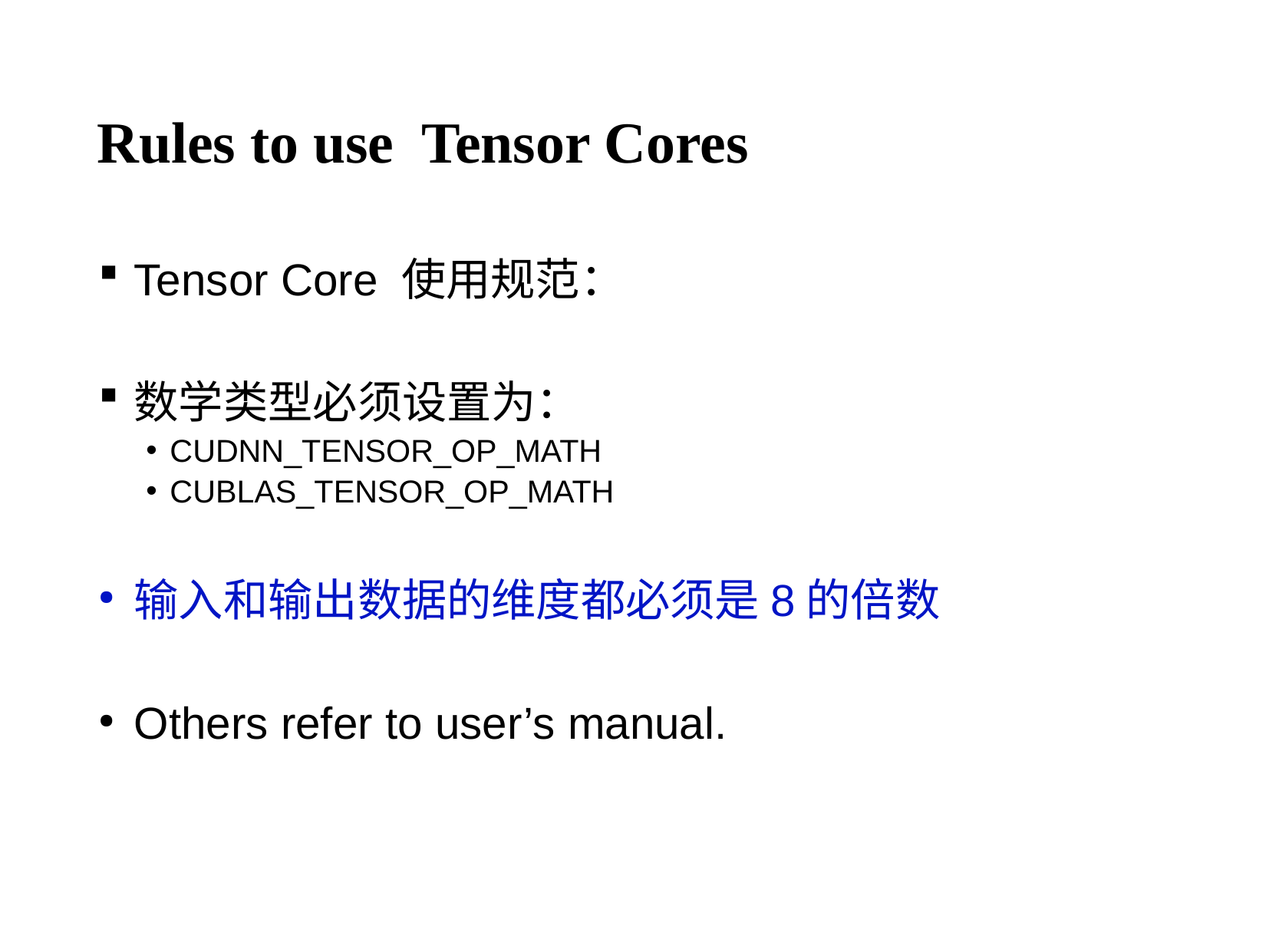

# Rules to use  Tensor Cores
Tensor Core 使用规范：

数学类型必须设置为：
CUDNN_TENSOR_OP_MATH
CUBLAS_TENSOR_OP_MATH

输入和输出数据的维度都必须是8的倍数

Others refer to user’s manual.